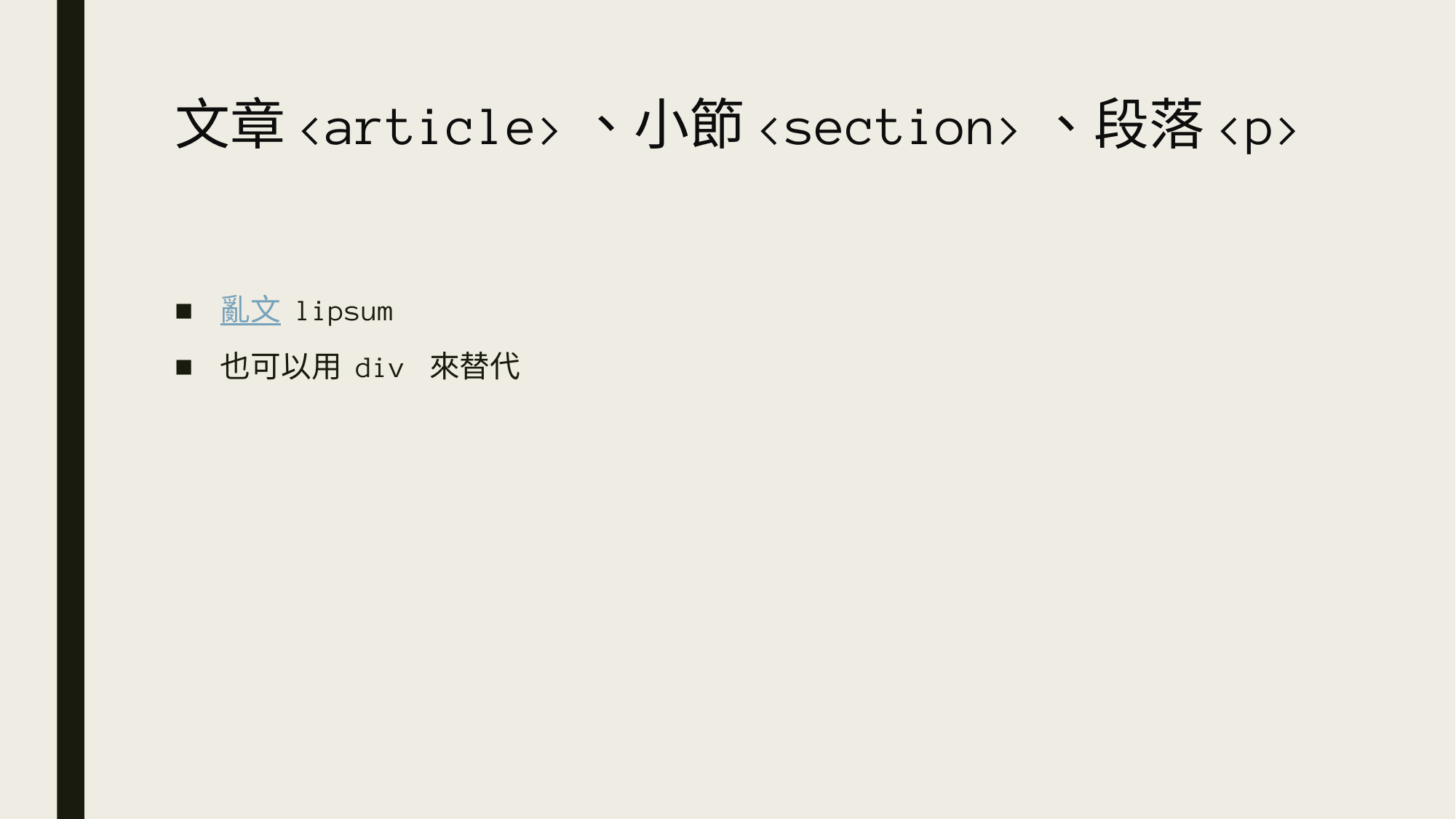

# 文章<article>、小節<section>、段落<p>
亂文 lipsum
也可以用 div 來替代